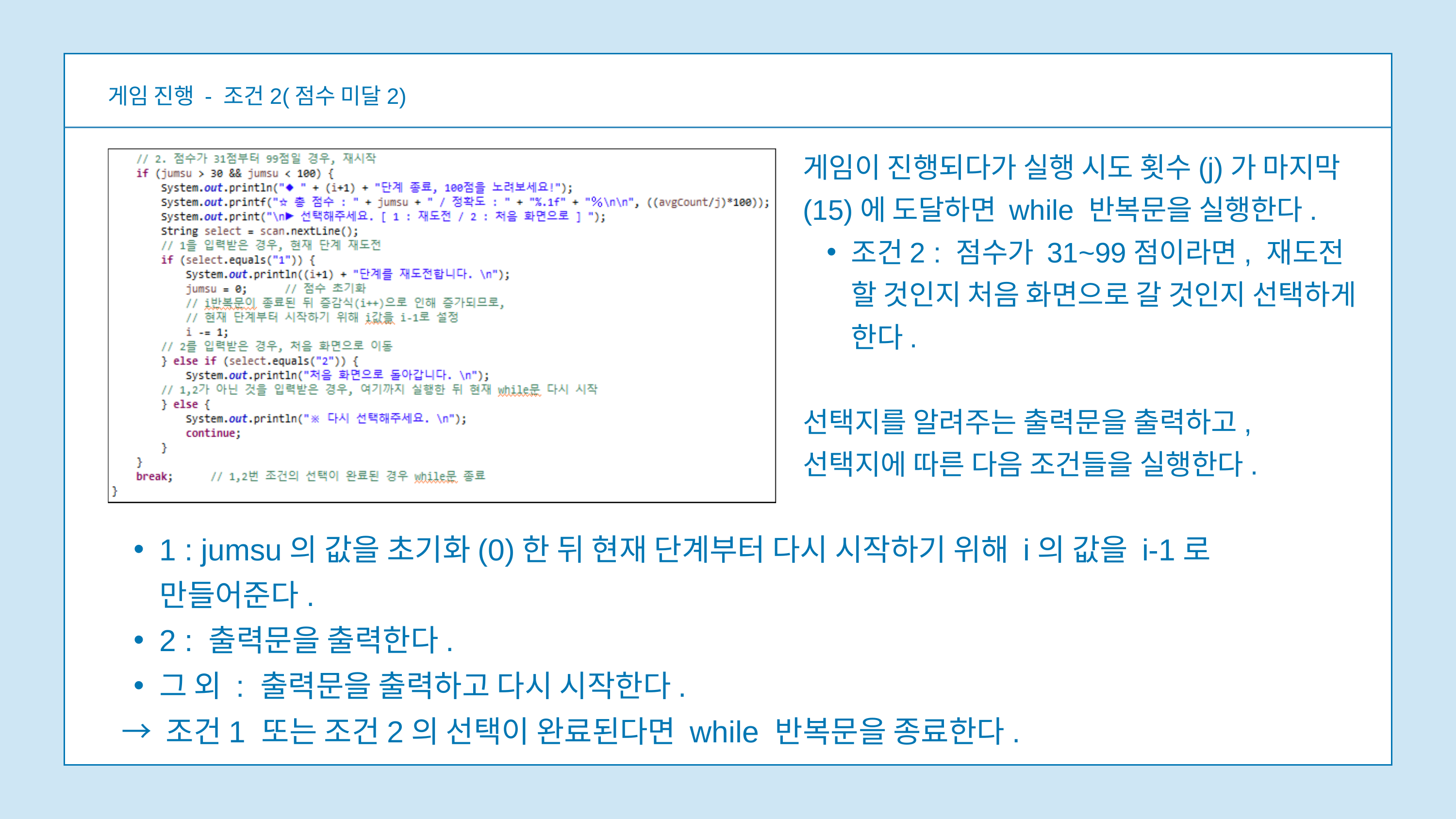

게임 진행 - 조건2(점수 미달2)

게임이 진행되다가 실행 시도 횟수(j)가 마지막(15)에 도달하면 while 반복문을 실행한다.
조건2 : 점수가 31~99점이라면, 재도전 할 것인지 처음 화면으로 갈 것인지 선택하게 한다.

선택지를 알려주는 출력문을 출력하고, 선택지에 따른 다음 조건들을 실행한다.

1 : jumsu의 값을 초기화(0)한 뒤 현재 단계부터 다시 시작하기 위해 i의 값을 i-1로 만들어준다.
2 : 출력문을 출력한다.
그 외 : 출력문을 출력하고 다시 시작한다.
  → 조건1 또는 조건2의 선택이 완료된다면 while 반복문을 종료한다.